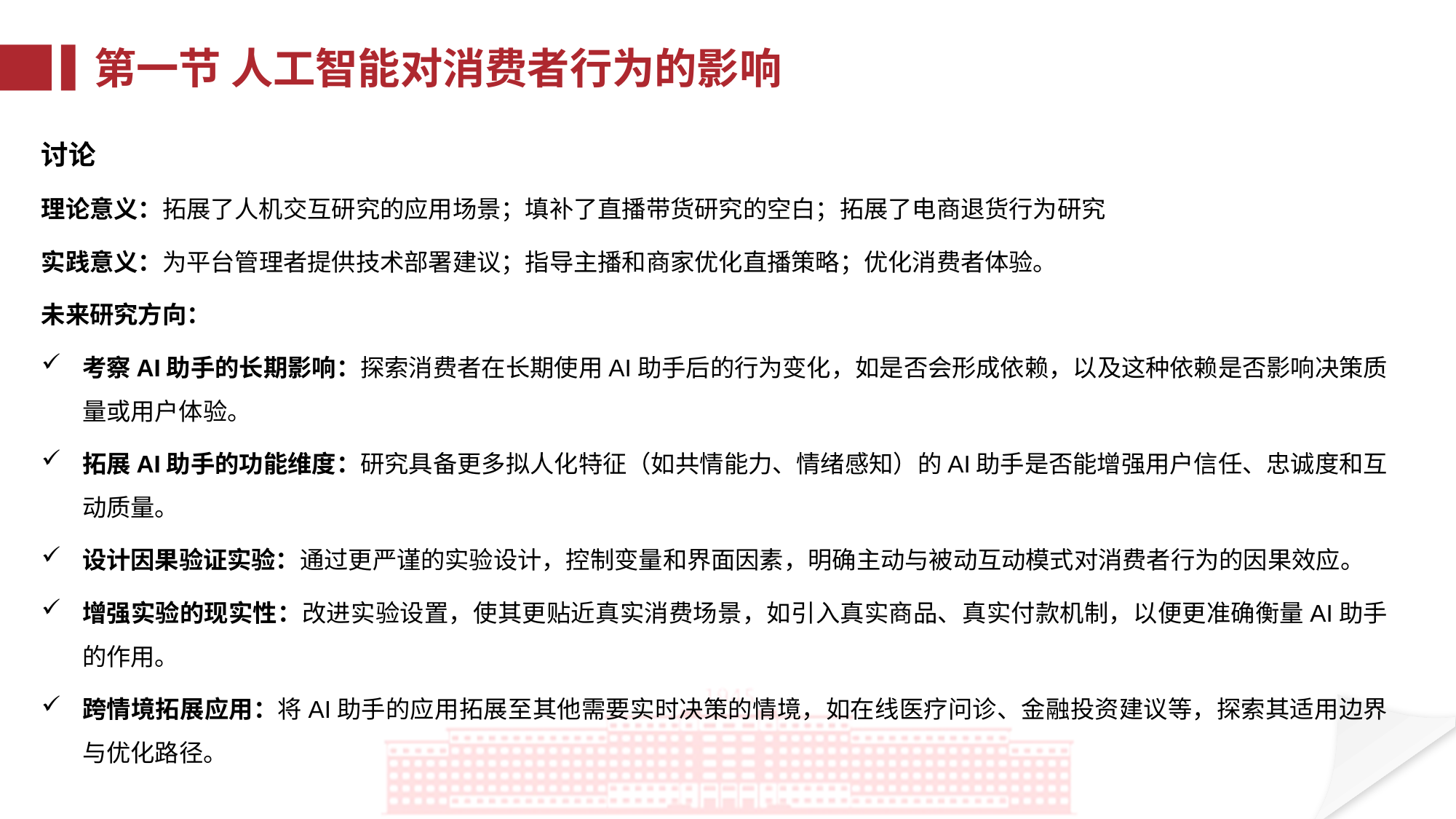

第一节 人工智能对消费者行为的影响
讨论
理论意义：拓展了人机交互研究的应用场景；填补了直播带货研究的空白；拓展了电商退货行为研究
实践意义：为平台管理者提供技术部署建议；指导主播和商家优化直播策略；优化消费者体验。
未来研究方向：
考察AI助手的长期影响：探索消费者在长期使用AI助手后的行为变化，如是否会形成依赖，以及这种依赖是否影响决策质量或用户体验。
拓展AI助手的功能维度：研究具备更多拟人化特征（如共情能力、情绪感知）的AI助手是否能增强用户信任、忠诚度和互动质量。
设计因果验证实验：通过更严谨的实验设计，控制变量和界面因素，明确主动与被动互动模式对消费者行为的因果效应。
增强实验的现实性：改进实验设置，使其更贴近真实消费场景，如引入真实商品、真实付款机制，以便更准确衡量AI助手的作用。
跨情境拓展应用：将AI助手的应用拓展至其他需要实时决策的情境，如在线医疗问诊、金融投资建议等，探索其适用边界与优化路径。